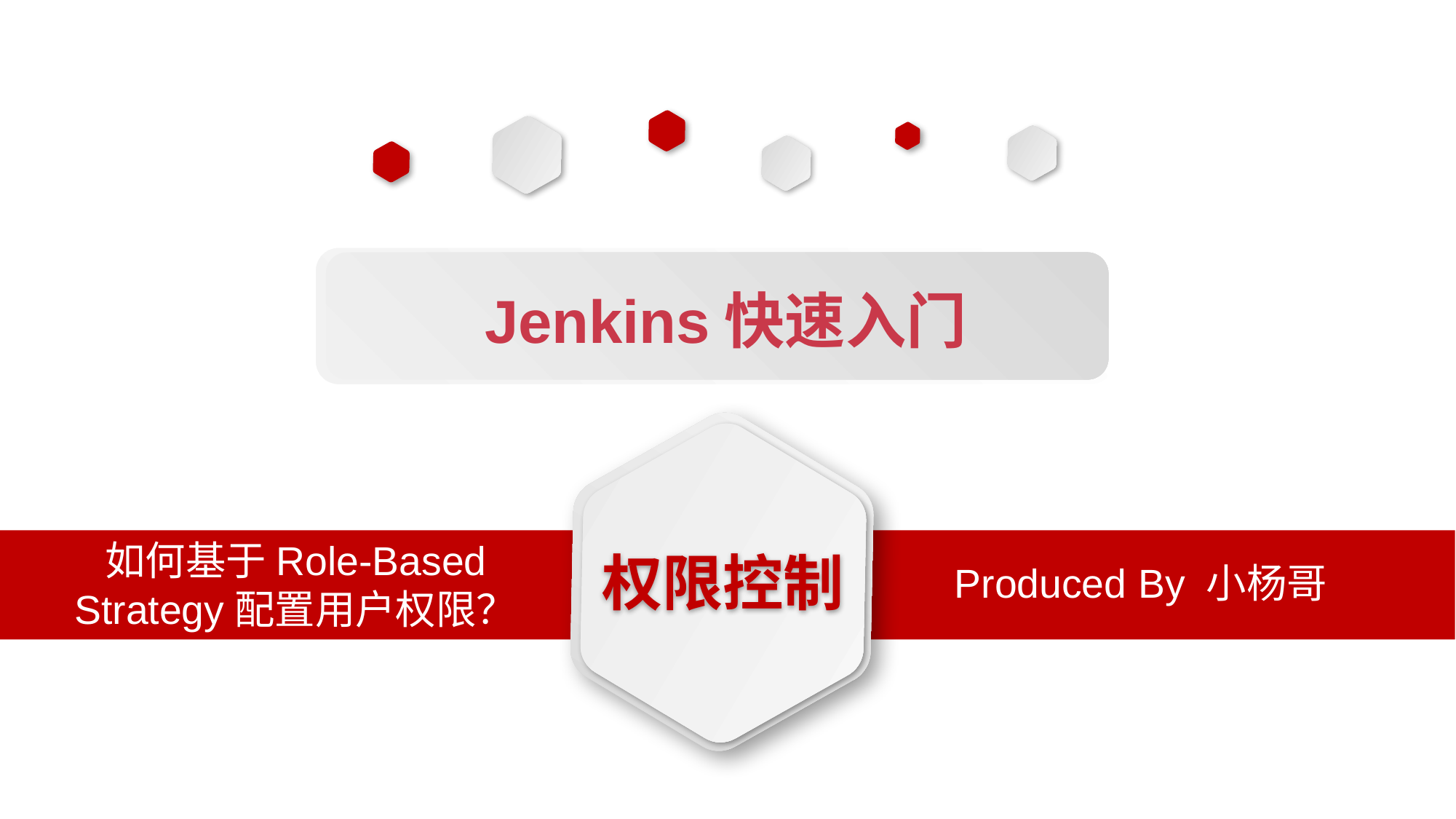

Jenkins快速入门

如何基于Role-Based Strategy配置用户权限？

权限控制
Produced By 小杨哥